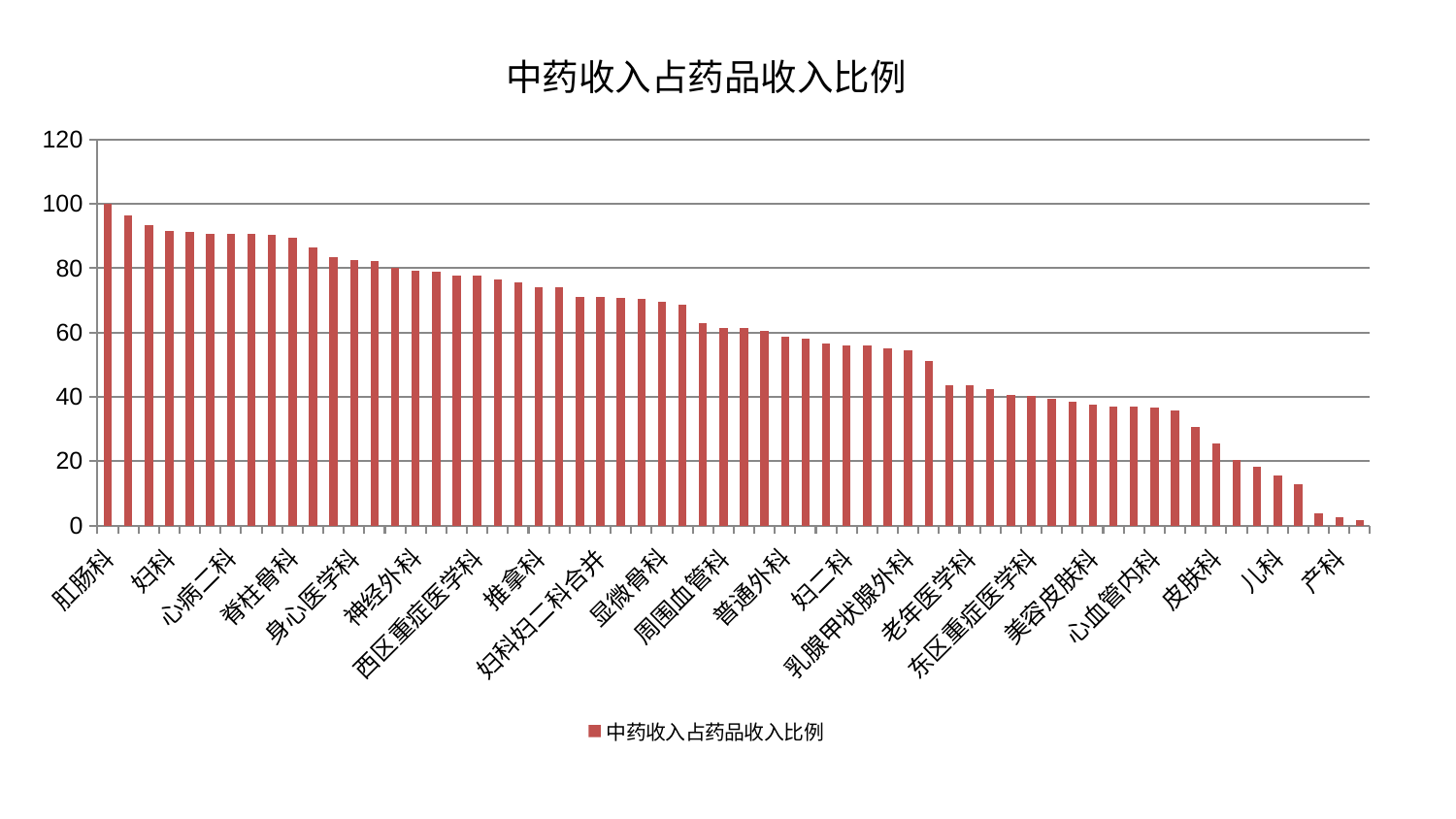

### Chart: 中药收入占药品收入比例

| Category | 中药收入占药品收入比例 |
|---|---|
| 肛肠科 | 100.0 |
| 针灸科 | 96.50004753815074 |
| 脾胃病科 | 93.47666947744521 |
| 妇科 | 91.62373032950464 |
| 小儿推拿科 | 91.32349037026012 |
| 耳鼻喉科 | 90.68567233368202 |
| 心病二科 | 90.68140386268993 |
| 综合内科 | 90.65701477367553 |
| 内分泌科 | 90.4967094911469 |
| 脊柱骨科 | 89.49016079746302 |
| 东区肾病科 | 86.49656426156143 |
| 肾病科 | 83.52126219439758 |
| 身心医学科 | 82.55234276170512 |
| 男科 | 82.16117619859817 |
| 肝胆外科 | 80.14075902830815 |
| 神经外科 | 79.21428178902732 |
| 康复科 | 78.99710118619946 |
| 心病一科 | 77.8291482840695 |
| 西区重症医学科 | 77.80454108828253 |
| 脑病二科 | 76.59817256107023 |
| 肾脏内科 | 75.55470488761162 |
| 推拿科 | 74.16833572166907 |
| 呼吸内科 | 74.08944537278971 |
| 重症医学科 | 71.16717222505456 |
| 妇科妇二科合并 | 71.16461191383156 |
| 关节骨科 | 70.73932792971452 |
| 脑病一科 | 70.48099968843907 |
| 显微骨科 | 69.69390074164073 |
| 脾胃科消化科合并 | 68.68417447794376 |
| 神经内科 | 63.02256779543187 |
| 周围血管科 | 61.31938033239234 |
| 小儿骨科 | 61.30373357081712 |
| 血液科 | 60.42844123503484 |
| 普通外科 | 58.57700536096956 |
| 肝病科 | 57.96600408066114 |
| 运动损伤骨科 | 56.71047199709825 |
| 妇二科 | 56.1010511057535 |
| 脑病三科 | 56.06351077470312 |
| 医院 | 55.238036236880106 |
| 乳腺甲状腺外科 | 54.595552447537585 |
| 骨科 | 51.18475045996278 |
| 中医外治中心 | 43.64196901585131 |
| 老年医学科 | 43.624453927895814 |
| 胸外科 | 42.48591216893124 |
| 眼科 | 40.628491666212454 |
| 东区重症医学科 | 40.32449186063847 |
| 心病四科 | 39.50485287835382 |
| 创伤骨科 | 38.44536735044934 |
| 美容皮肤科 | 37.46639172319883 |
| 泌尿外科 | 37.02398450350661 |
| 肿瘤内科 | 36.82151419564218 |
| 心血管内科 | 36.72749781816199 |
| 口腔科 | 35.731847347684656 |
| 中医经典科 | 30.59531946797776 |
| 皮肤科 | 25.46209363625592 |
| 治未病中心 | 20.459690340108946 |
| 心病三科 | 18.396826219130737 |
| 儿科 | 15.58394282189557 |
| 风湿病科 | 12.946173339779767 |
| 消化内科 | 3.89044535731349 |
| 产科 | 2.541569067206423 |
| 微创骨科 | 1.7660858646071877 |
308